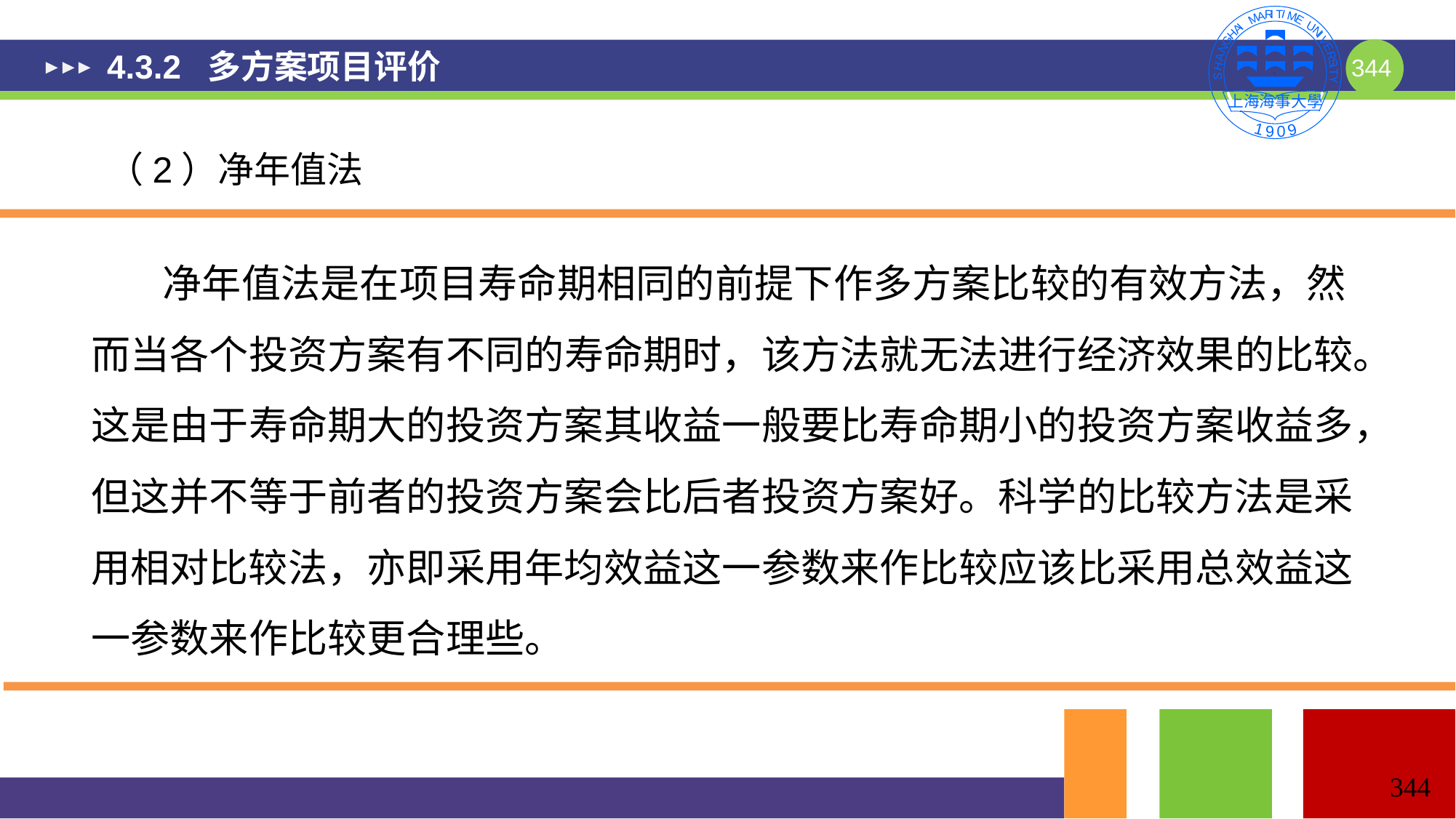

# 4.3.2  多方案项目评价
（2）净年值法

       净年值法是在项目寿命期相同的前提下作多方案比较的有效方法，然而当各个投资方案有不同的寿命期时，该方法就无法进行经济效果的比较。这是由于寿命期大的投资方案其收益一般要比寿命期小的投资方案收益多，但这并不等于前者的投资方案会比后者投资方案好。科学的比较方法是采用相对比较法，亦即采用年均效益这一参数来作比较应该比采用总效益这一参数来作比较更合理些。

344

344